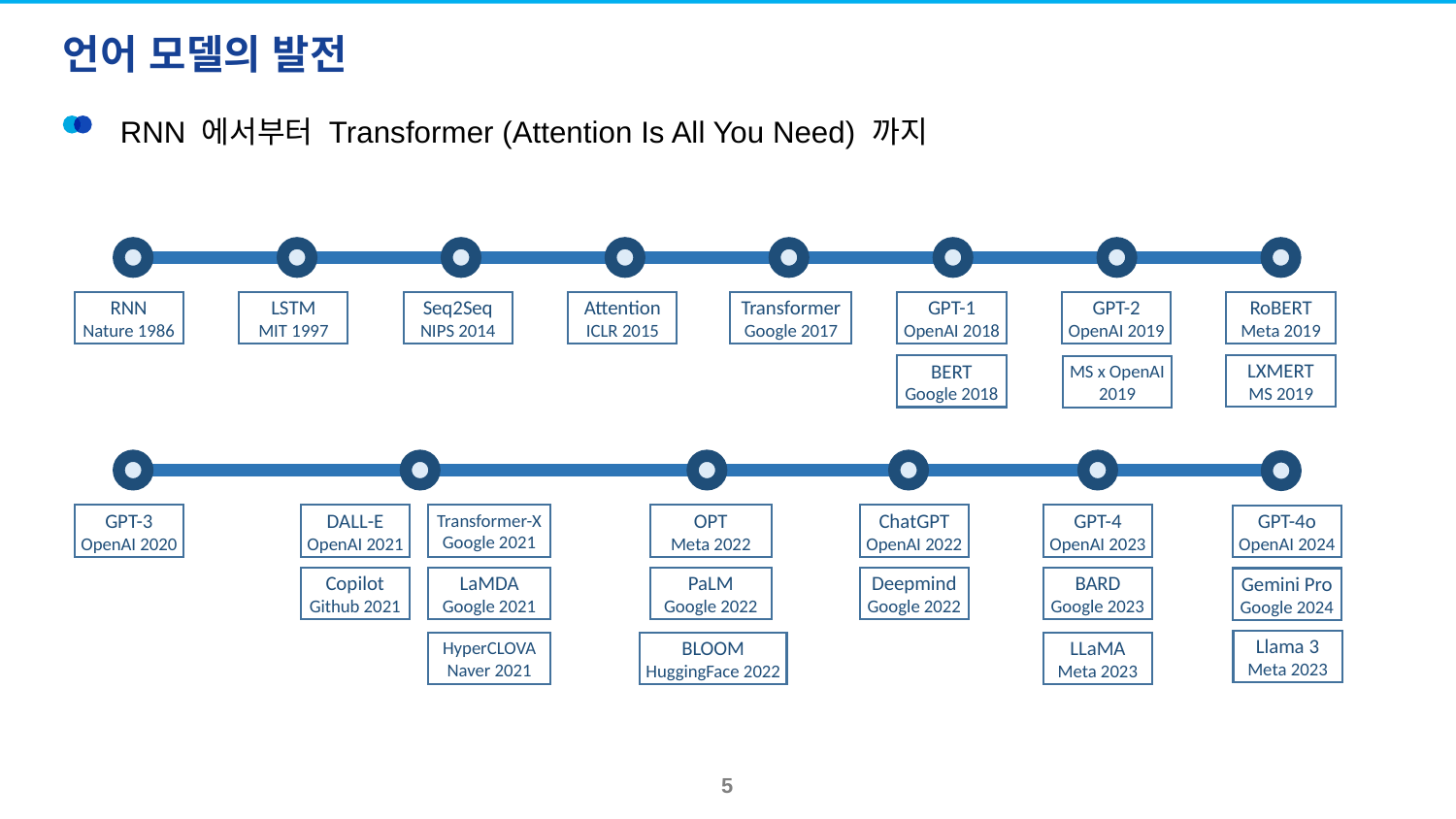

# 언어 모델의 발전
RNN 에서부터 Transformer (Attention Is All You Need) 까지

RNN
Nature 1986
LSTM
MIT 1997
Seq2Seq
NIPS 2014
Attention
ICLR 2015
Transformer
Google 2017
GPT-1
OpenAI 2018
GPT-2
OpenAI 2019
RoBERT
Meta 2019
LXMERT
MS 2019
BERT
Google 2018
MS x OpenAI
2019

GPT-3
OpenAI 2020
DALL-E
OpenAI 2021
Transformer-X
Google 2021
OPT
Meta 2022
ChatGPT
OpenAI 2022
GPT-4
OpenAI 2023
GPT-4o
OpenAI 2024
Copilot
Github 2021
LaMDA
Google 2021
PaLM
Google 2022
Deepmind
Google 2022
BARD
Google 2023
Gemini Pro
Google 2024
Llama 3
Meta 2023
HyperCLOVA
Naver 2021
BLOOM
HuggingFace 2022
LLaMA
Meta 2023